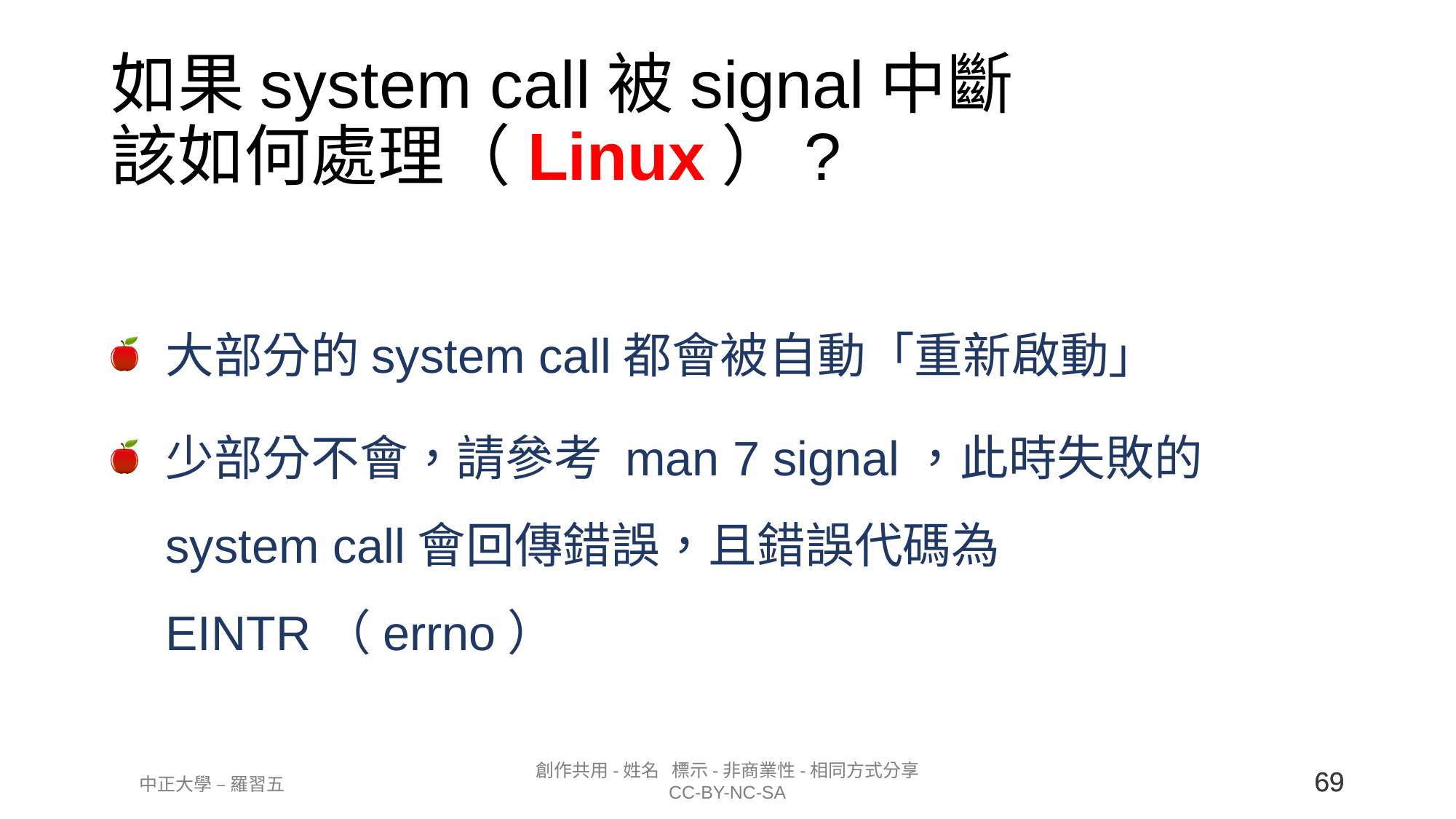

# 如果system call被signal中斷 該如何處理（Linux）?
大部分的system call都會被自動「重新啟動」
少部分不會，請參考 man 7 signal，此時失敗的system call會回傳錯誤，且錯誤代碼為EINTR（errno）